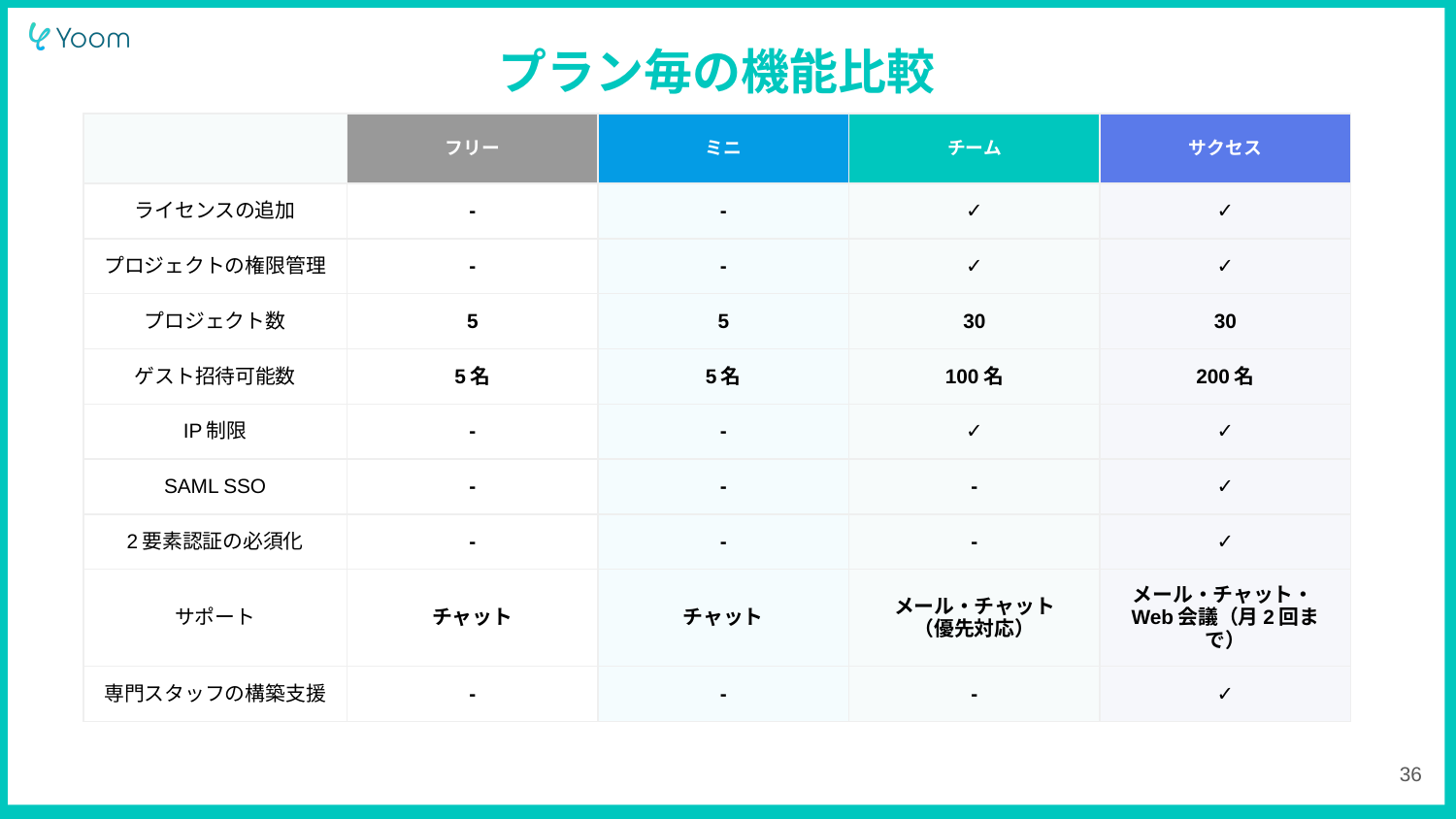

プラン毎の機能比較
|  | フリー | ミニ | チーム | サクセス |
| --- | --- | --- | --- | --- |
| ライセンスの追加 | - | - | ✓ | ✓ |
| プロジェクトの権限管理 | - | - | ✓ | ✓ |
| プロジェクト数 | 5 | 5 | 30 | 30 |
| ゲスト招待可能数 | 5名 | 5名 | 100名 | 200名 |
| IP制限 | - | - | ✓ | ✓ |
| SAML SSO | - | - | - | ✓ |
| 2要素認証の必須化 | - | - | - | ✓ |
| サポート | チャット | チャット | メール・チャット （優先対応） | メール・チャット・Web会議（月2回まで） |
| 専門スタッフの構築支援 | - | - | - | ✓ |
36